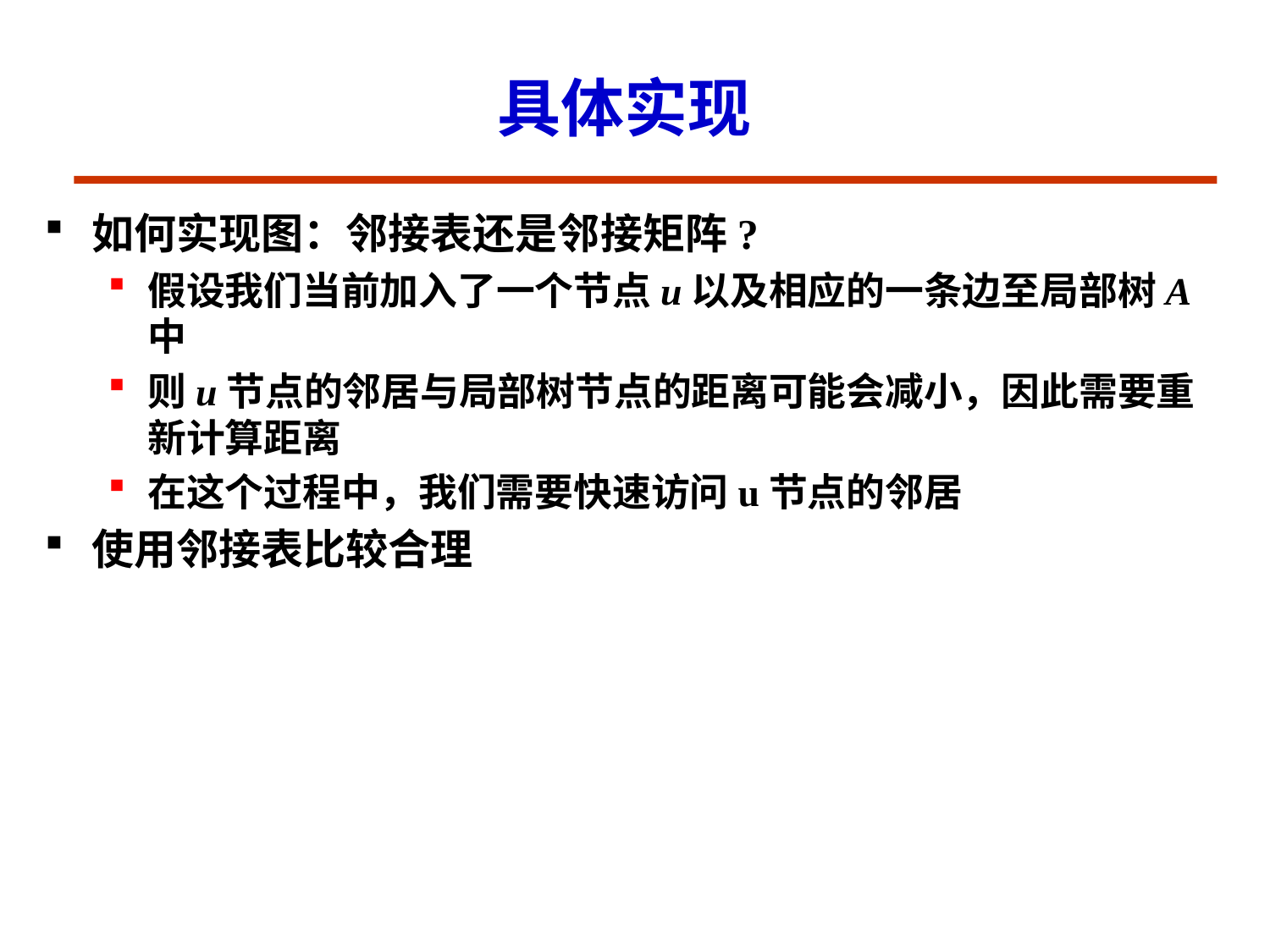

# 具体实现
如何实现图：邻接表还是邻接矩阵?
假设我们当前加入了一个节点u以及相应的一条边至局部树A中
则u节点的邻居与局部树节点的距离可能会减小，因此需要重新计算距离
在这个过程中，我们需要快速访问u节点的邻居
使用邻接表比较合理